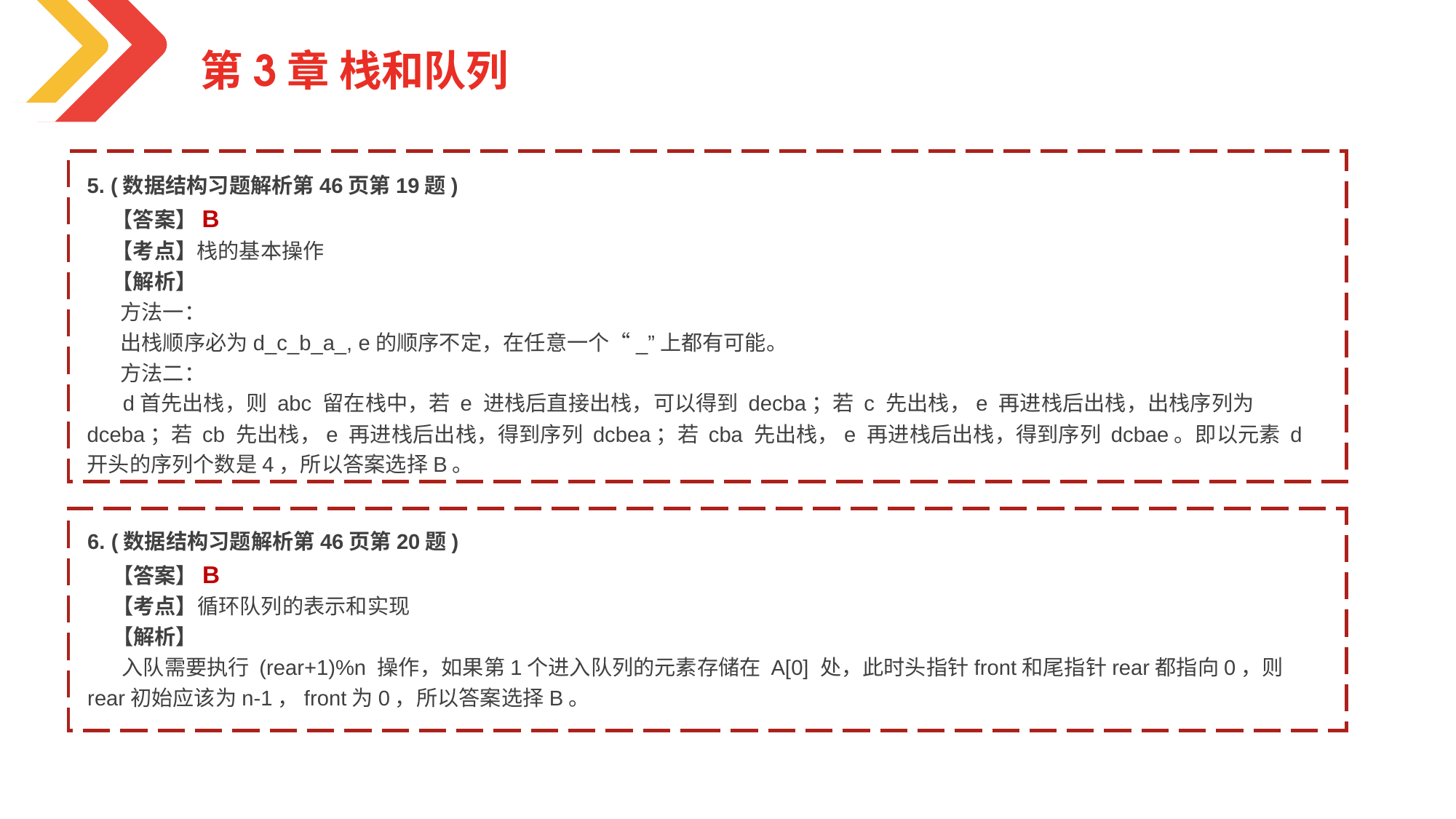

第3章 栈和队列

5. (数据结构习题解析第46页第19题)
    【答案】B
    【考点】栈的基本操作
    【解析】
      方法一：
      出栈顺序必为d_c_b_a_, e的顺序不定，在任意一个“_”上都有可能。
      方法二：
      d首先出栈，则 abc 留在栈中，若 e 进栈后直接出栈，可以得到 decba；若 c 先出栈，e 再进栈后出栈，出栈序列为 dceba；若 cb 先出栈，e 再进栈后出栈，得到序列 dcbea；若 cba 先出栈，e 再进栈后出栈，得到序列 dcbae。即以元素 d 开头的序列个数是4，所以答案选择B。

6. (数据结构习题解析第46页第20题)
    【答案】B
    【考点】循环队列的表示和实现
    【解析】
      入队需要执行 (rear+1)%n 操作，如果第1个进入队列的元素存储在 A[0] 处，此时头指针front和尾指针rear都指向0，则rear初始应该为n-1，front为0，所以答案选择B。